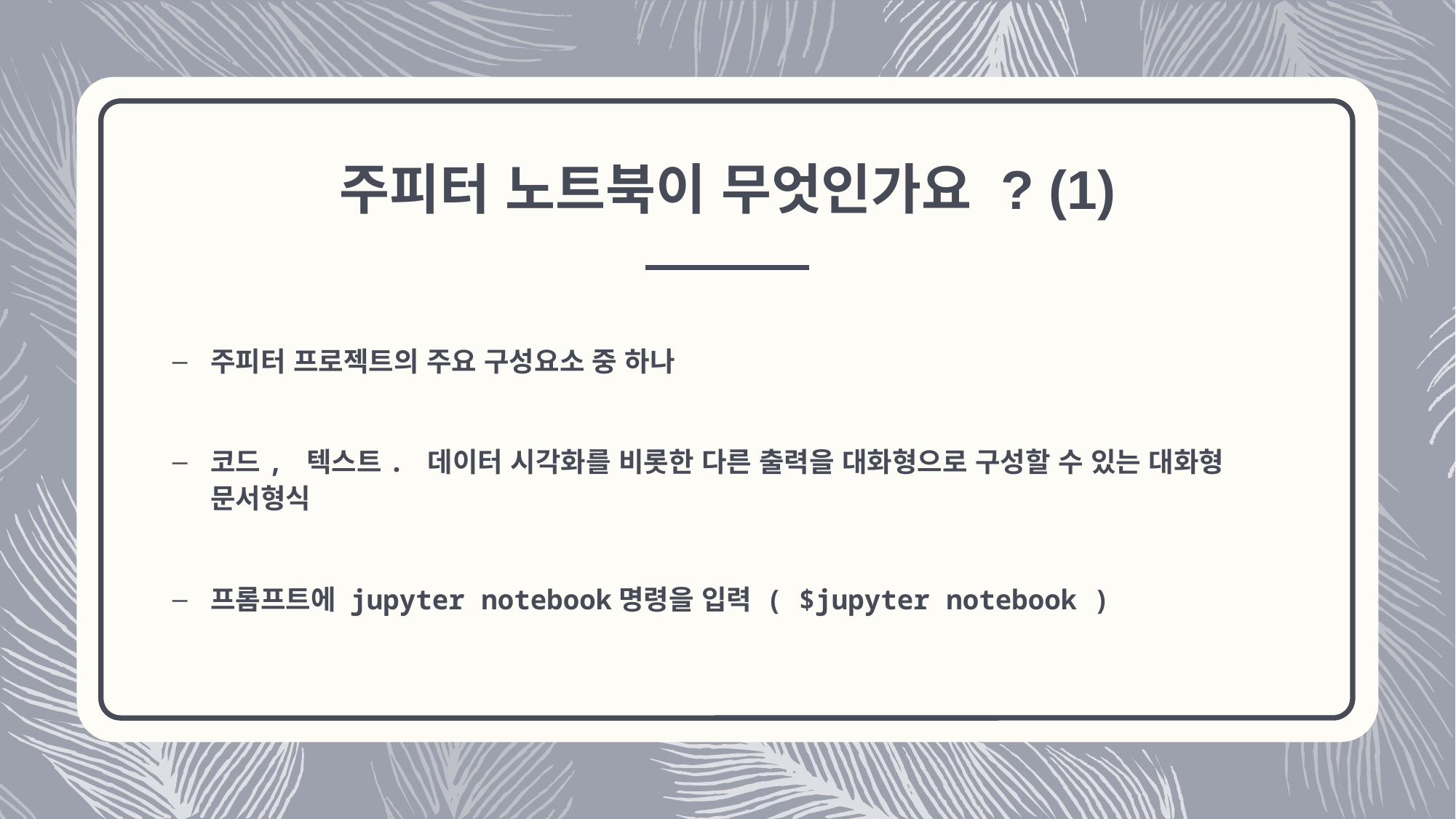

# 주피터 노트북이 무엇인가요 ? (1)
주피터 프로젝트의 주요 구성요소 중 하나

코드, 텍스트. 데이터 시각화를 비롯한 다른 출력을 대화형으로 구성할 수 있는 대화형 문서형식

프롬프트에 jupyter notebook명령을 입력 ( $jupyter notebook )